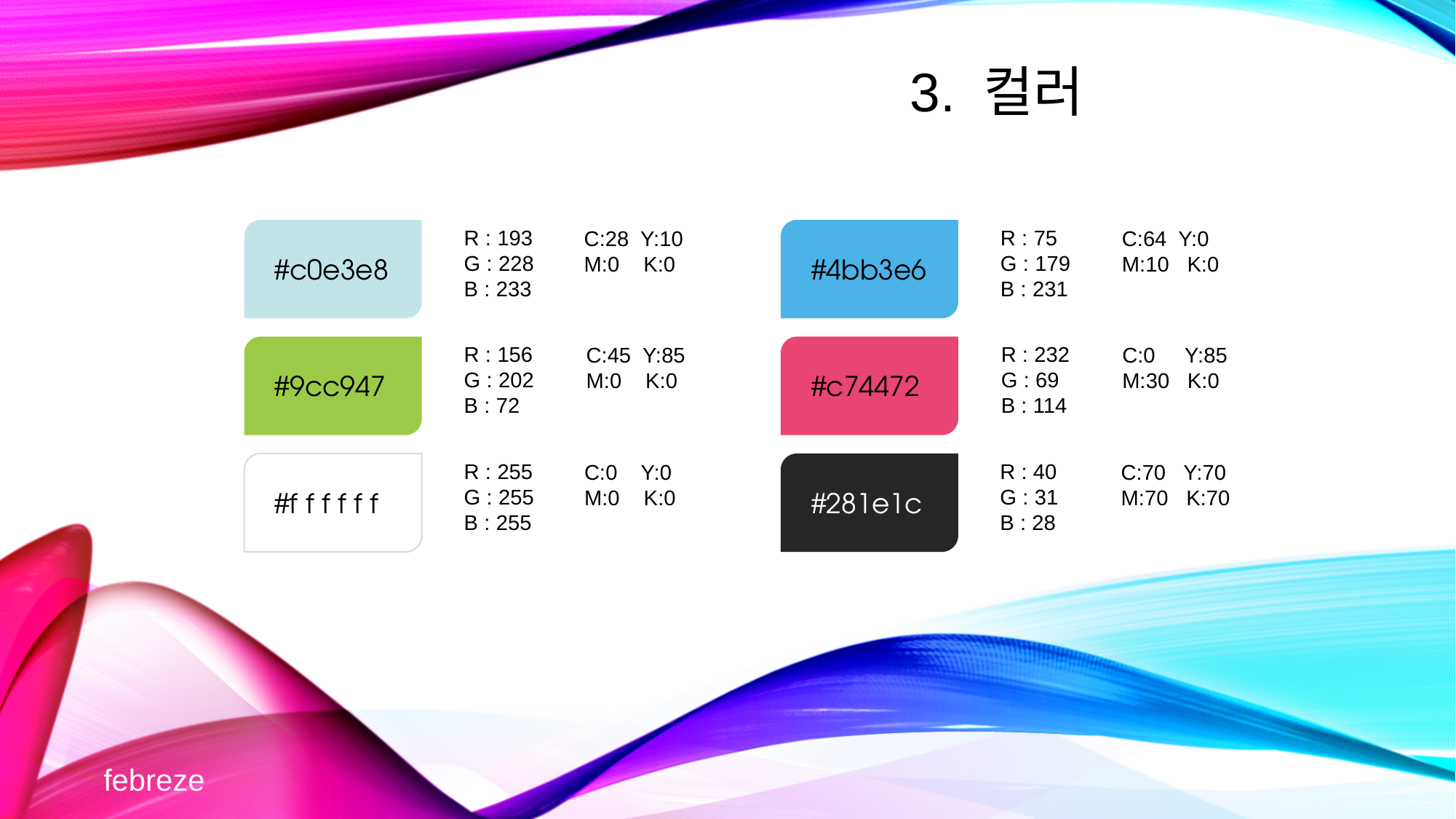

3. 컬러
R : 193
G : 228
B : 233
R : 75
G : 179
B : 231

C:28  Y:10
M:0    K:0

C:64  Y:0
M:10   K:0
#c0e3e8
#4bb3e6
R : 156
G : 202
B : 72
R : 232
G : 69
B : 114

C:45  Y:85
M:0    K:0

C:0     Y:85
M:30   K:0
#9cc947
#c74472
R : 255
G : 255
B : 255
R : 40
G : 31
B : 28

C:0    Y:0
M:0    K:0

C:70   Y:70
M:70   K:70
#f f f f f f
#281e1c
febreze